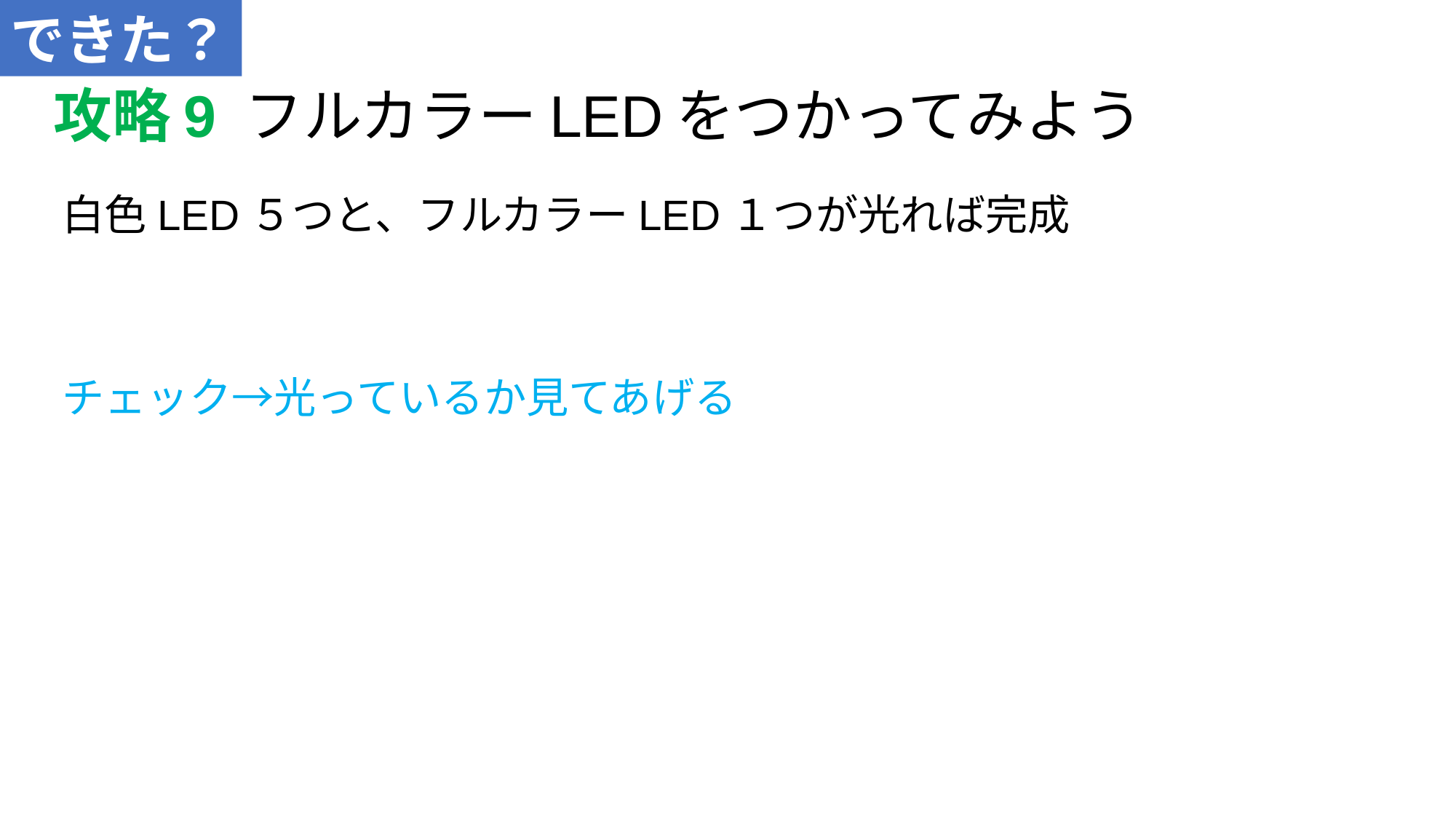

できた？
# 攻略9 フルカラーLEDをつかってみよう
白色LED５つと、フルカラーLED１つが光れば完成

チェック→光っているか見てあげる